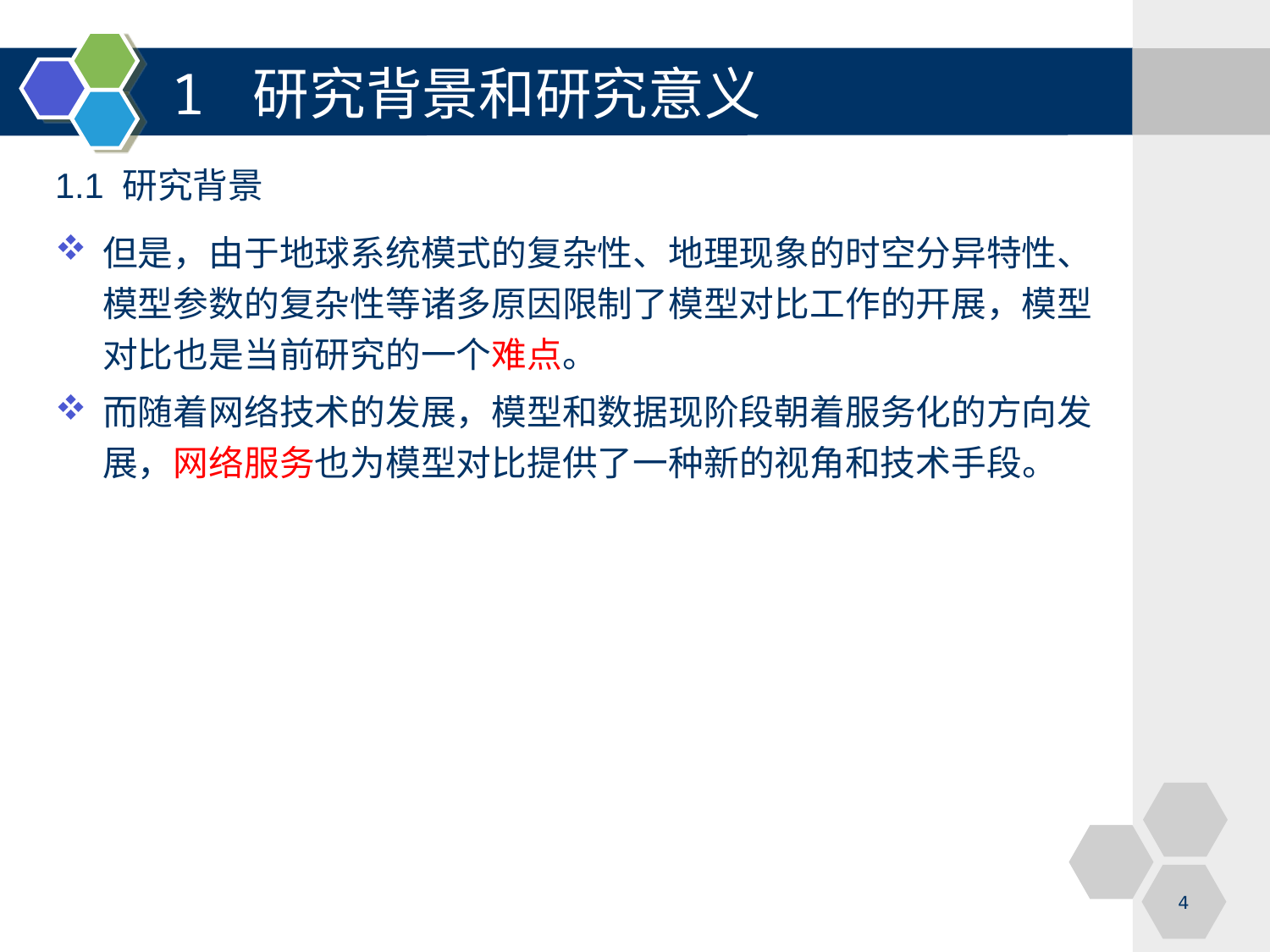

# 1 研究背景和研究意义
1.1 研究背景
但是，由于地球系统模式的复杂性、地理现象的时空分异特性、模型参数的复杂性等诸多原因限制了模型对比工作的开展，模型对比也是当前研究的一个难点。
而随着网络技术的发展，模型和数据现阶段朝着服务化的方向发展，网络服务也为模型对比提供了一种新的视角和技术手段。
4